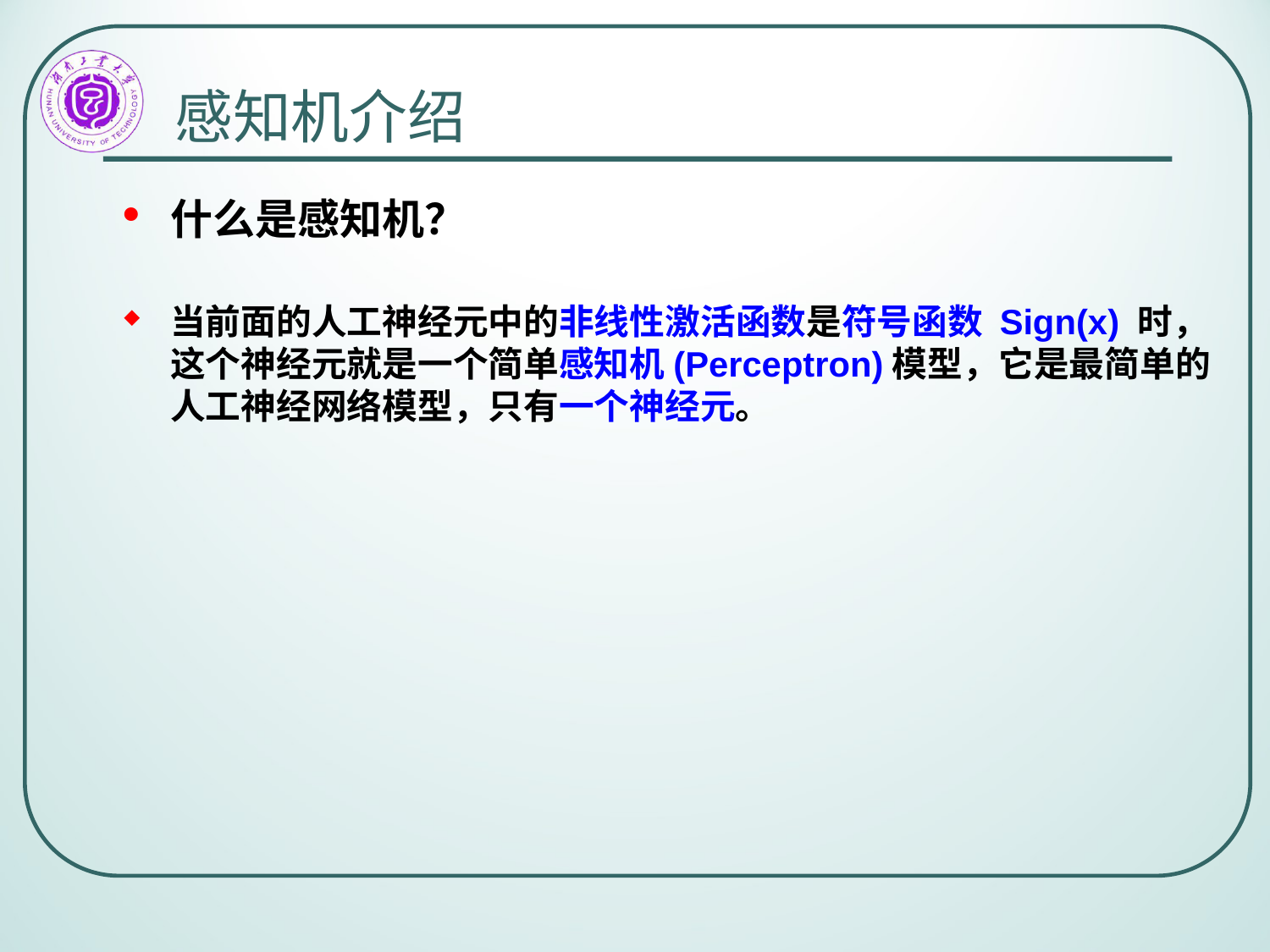

# 感知机介绍
什么是感知机？

当前面的人工神经元中的非线性激活函数是符号函数 Sign(x) 时，这个神经元就是一个简单感知机(Perceptron)模型，它是最简单的人工神经网络模型，只有一个神经元。